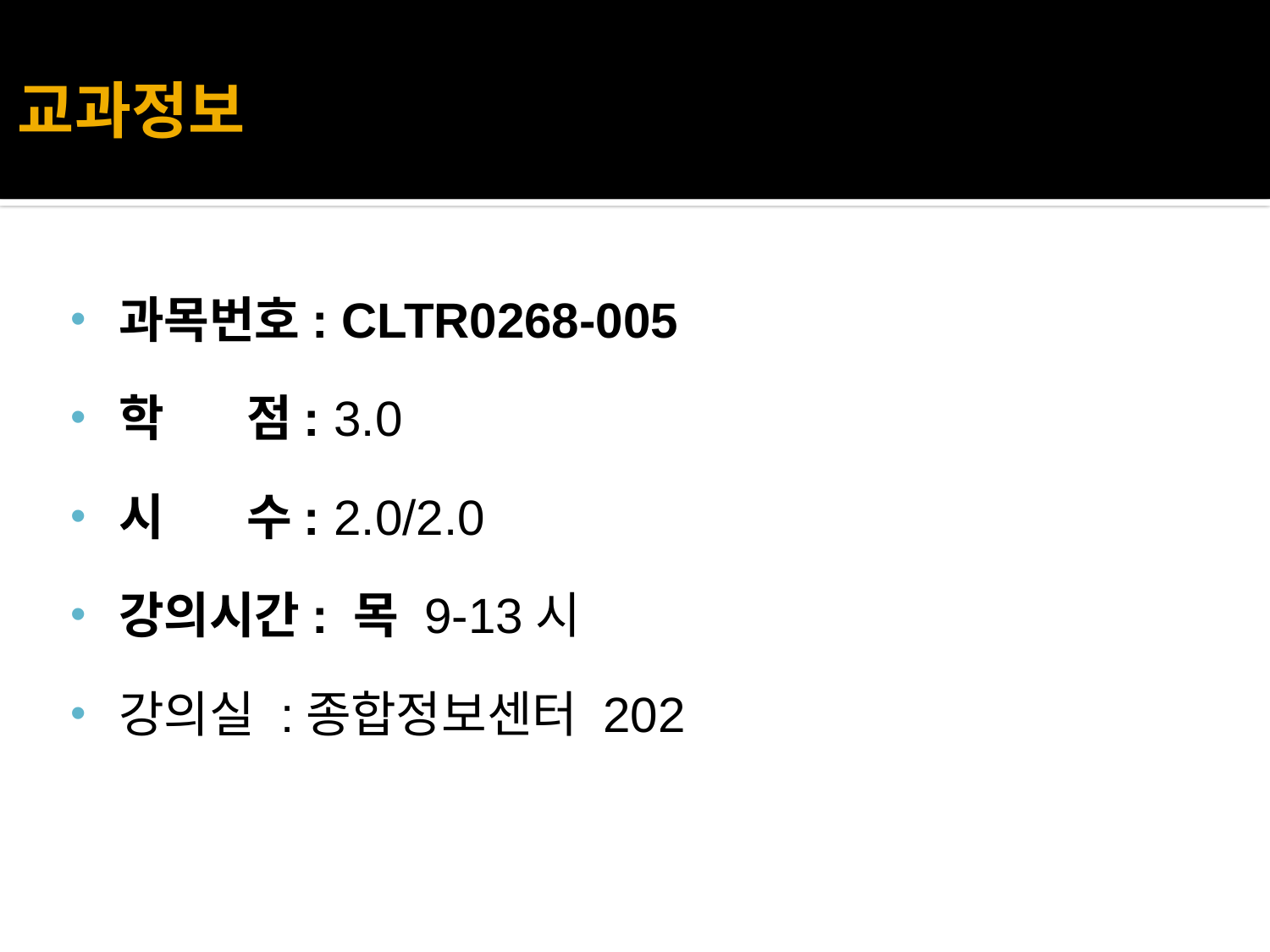

# 교과정보
과목번호: CLTR0268-005
학      점: 3.0
시      수: 2.0/2.0
강의시간: 목 9-13시
강의실 :종합정보센터 202